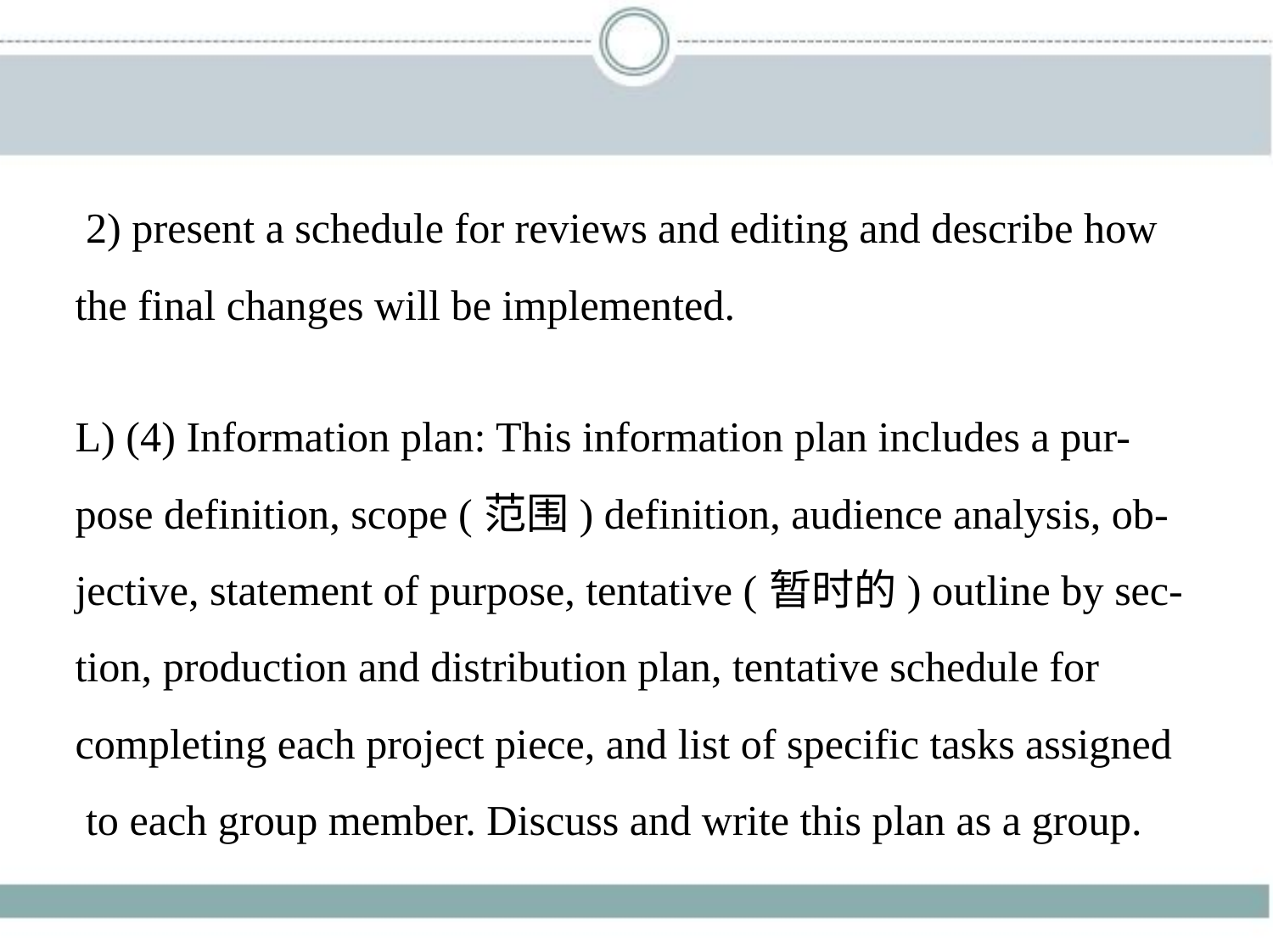

2) present a schedule for reviews and editing and describe how
the final changes will be implemented.
L) (4) Information plan: This information plan includes a pur-
pose definition, scope (范围) definition, audience analysis, ob-
jective, statement of purpose, tentative (暂时的) outline by sec-
tion, production and distribution plan, tentative schedule for
completing each project piece, and list of specific tasks assigned
 to each group member. Discuss and write this plan as a group.